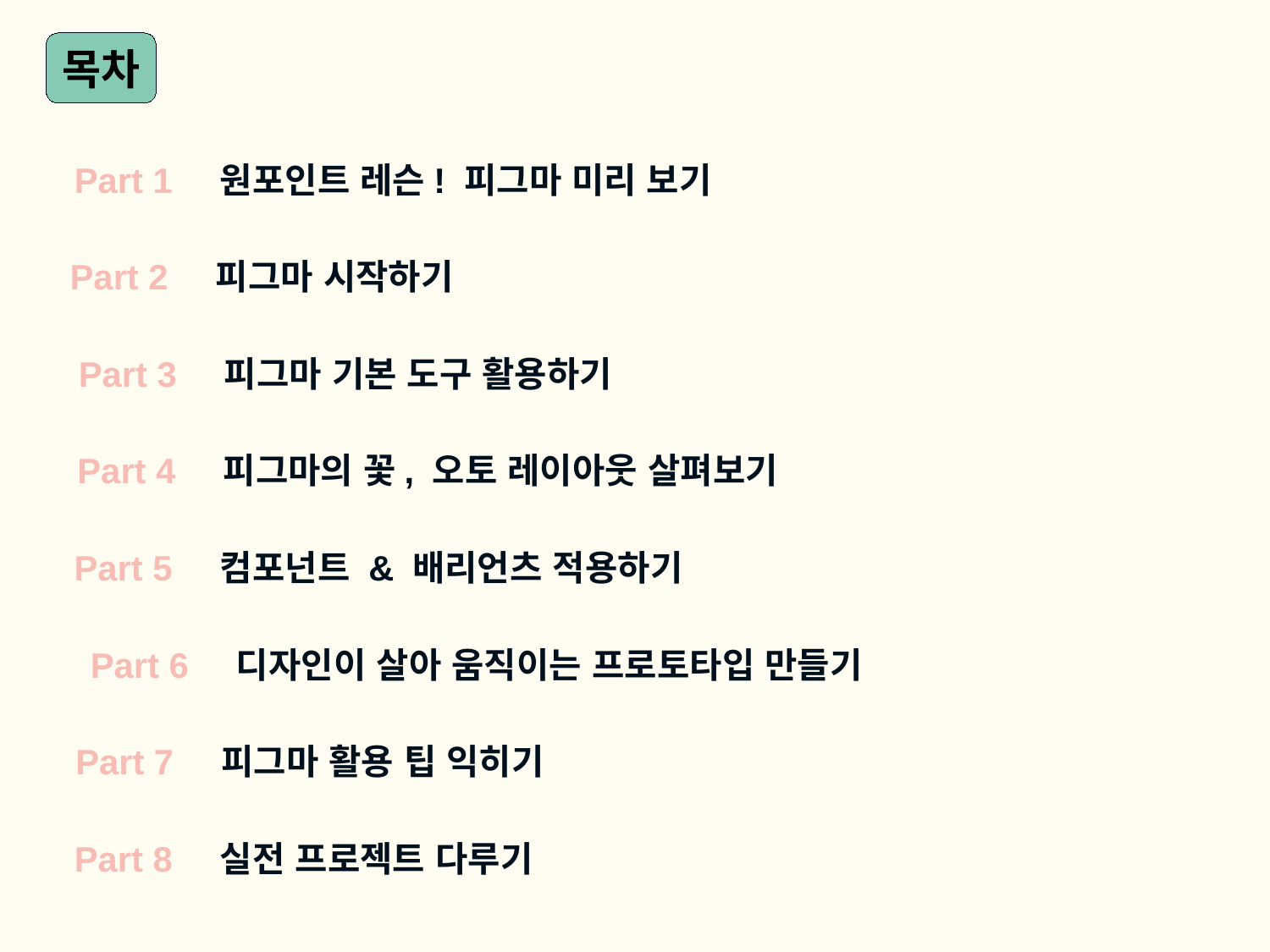

목차
Part 1    원포인트 레슨! 피그마 미리 보기
Part 2    피그마 시작하기
Part 3    피그마 기본 도구 활용하기
Part 4    피그마의 꽃, 오토 레이아웃 살펴보기
Part 5    컴포넌트 & 배리언츠 적용하기
Part 6    디자인이 살아 움직이는 프로토타입 만들기
Part 7    피그마 활용 팁 익히기
Part 8    실전 프로젝트 다루기